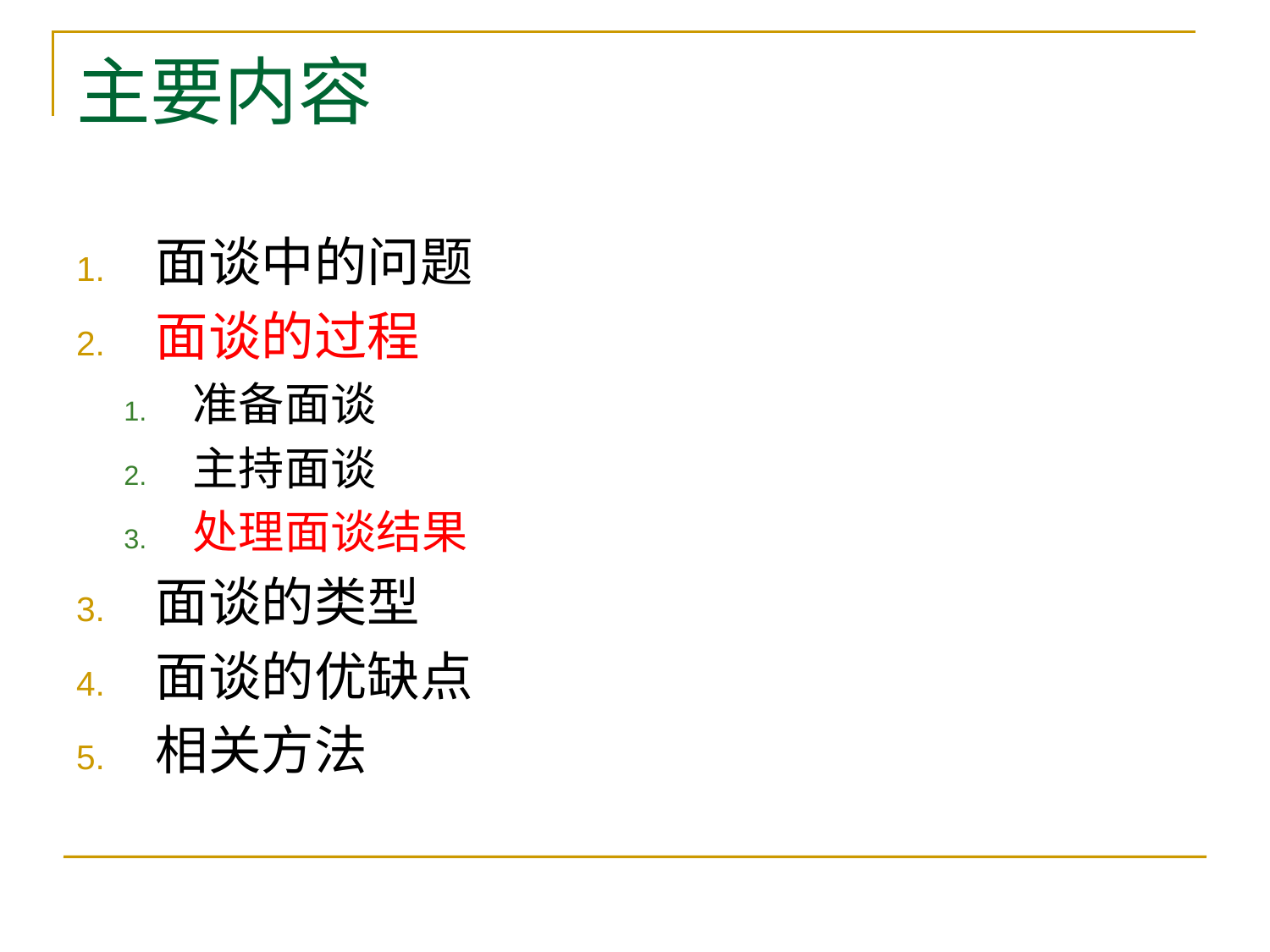

# 主要内容
面谈中的问题
面谈的过程
准备面谈
主持面谈
处理面谈结果
面谈的类型
面谈的优缺点
相关方法